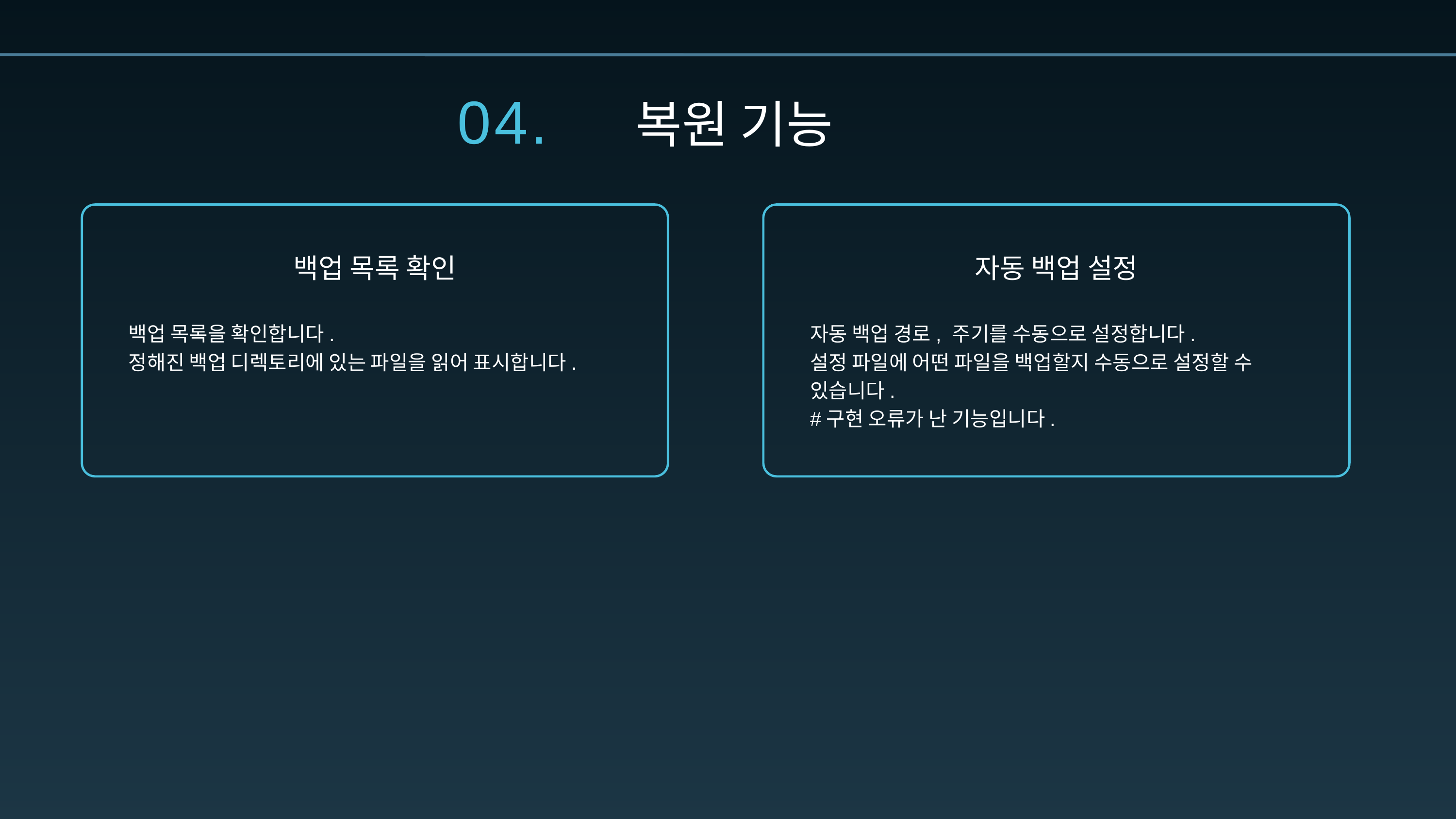

04.
복원 기능

자동 백업 설정
백업 목록 확인
백업 목록을 확인합니다.
정해진 백업 디렉토리에 있는 파일을 읽어 표시합니다.
자동 백업 경로, 주기를 수동으로 설정합니다.
설정 파일에 어떤 파일을 백업할지 수동으로 설정할 수 있습니다.
#구현 오류가 난 기능입니다.